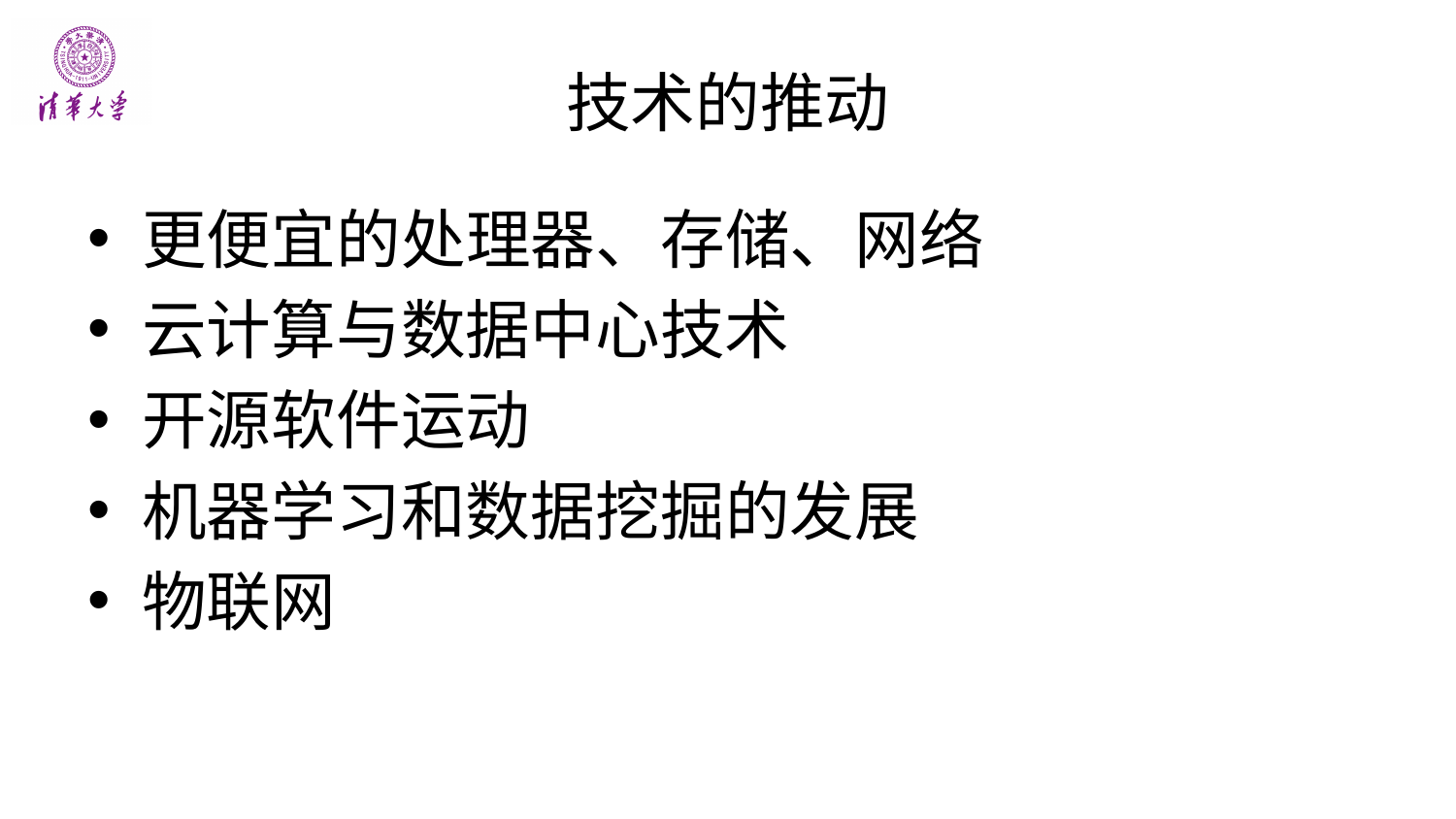

# 技术的推动
更便宜的处理器、存储、网络
云计算与数据中心技术
开源软件运动
机器学习和数据挖掘的发展
物联网